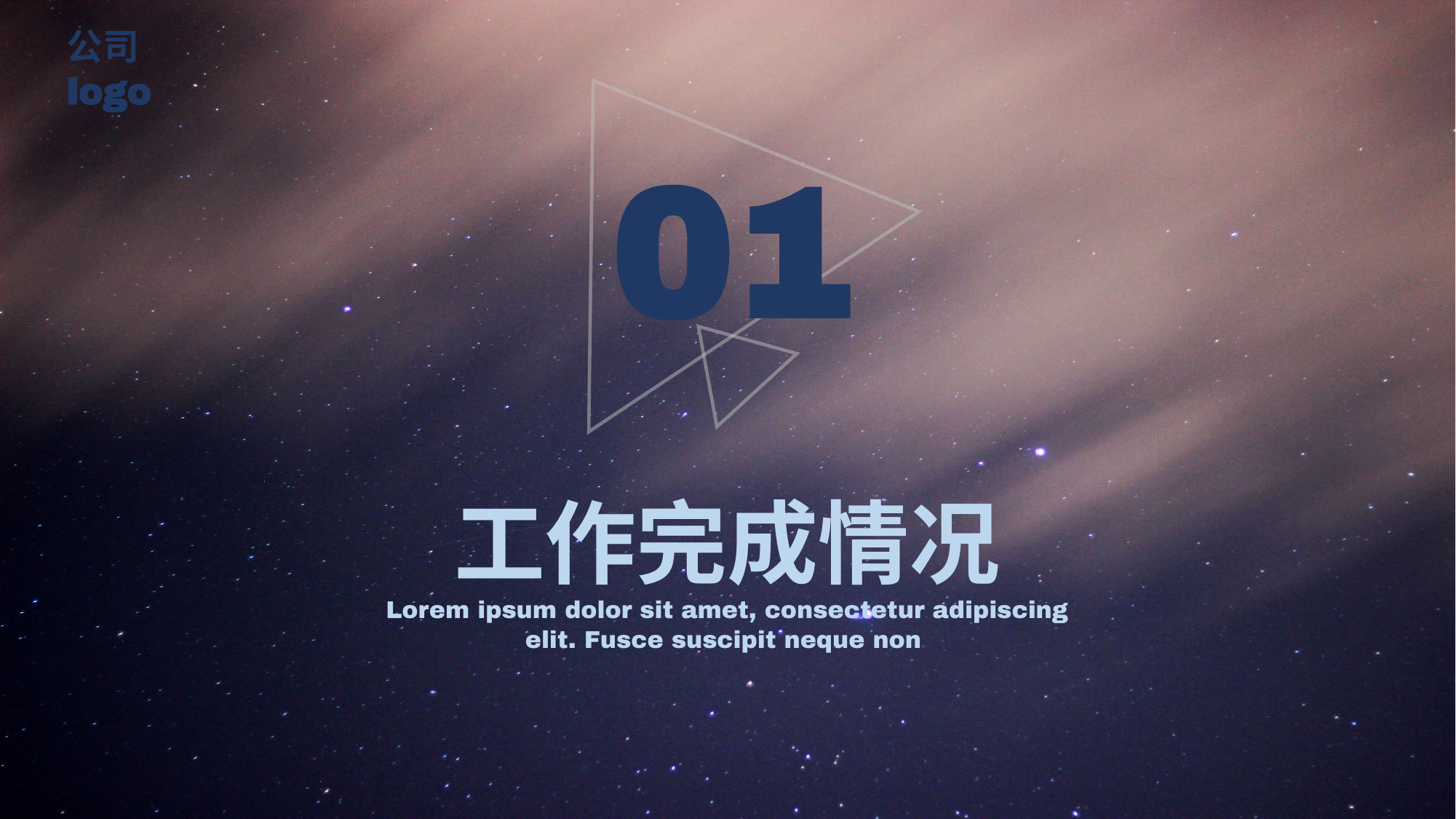

公司logo

01

工作完成情况
Lorem ipsum dolor sit amet, consectetur adipiscing elit. Fusce suscipit neque non